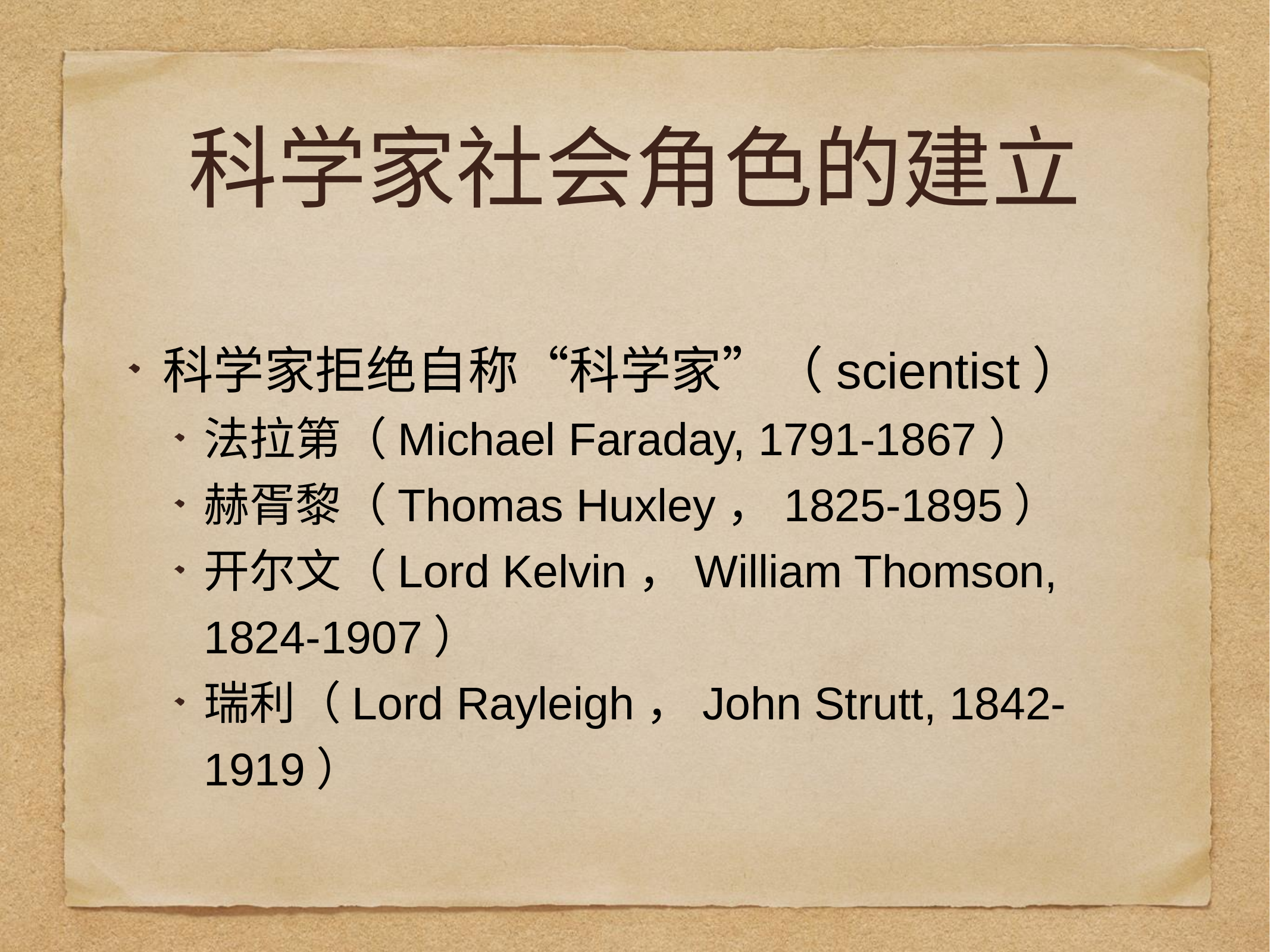

# 科学家社会角色的建立
科学家拒绝自称“科学家”（scientist）
法拉第（Michael Faraday, 1791-1867）
赫胥黎（Thomas Huxley，1825-1895）
开尔文（Lord Kelvin，William Thomson, 1824-1907）
瑞利（Lord Rayleigh，John Strutt, 1842-1919）